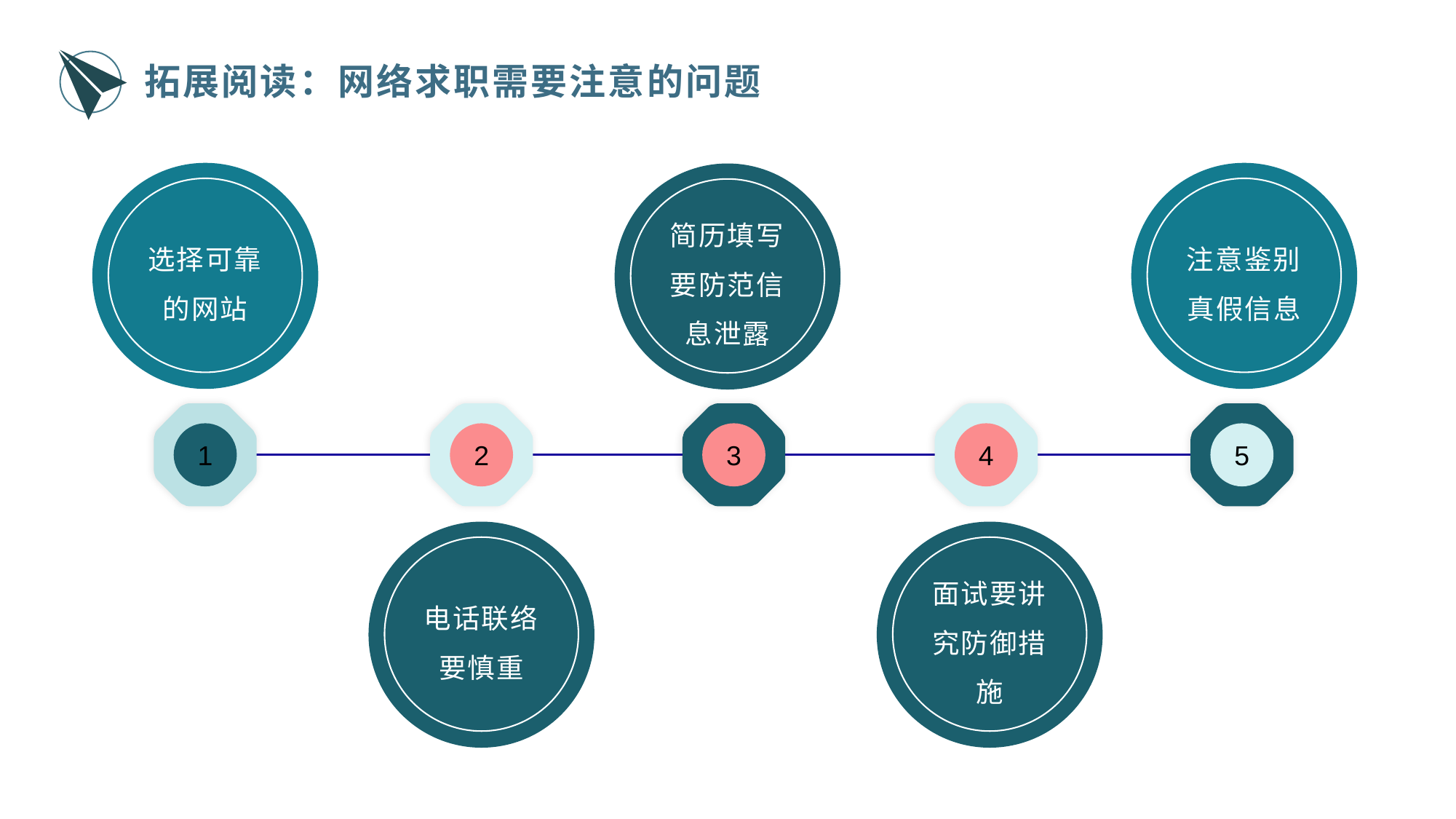

拓展阅读：网络求职需要注意的问题

选择可靠的网站

注意鉴别真假信息

简历填写要防范信息泄露
BASIC SITUATION
BASIC SITUATION
标题数字等都可以通过点击和重新输入进行更改，顶部“开始”面板中可以对字体、字号、颜色、行距等进行修改。

1

2

3

4

5

电话联络要慎重

面试要讲究防御措施